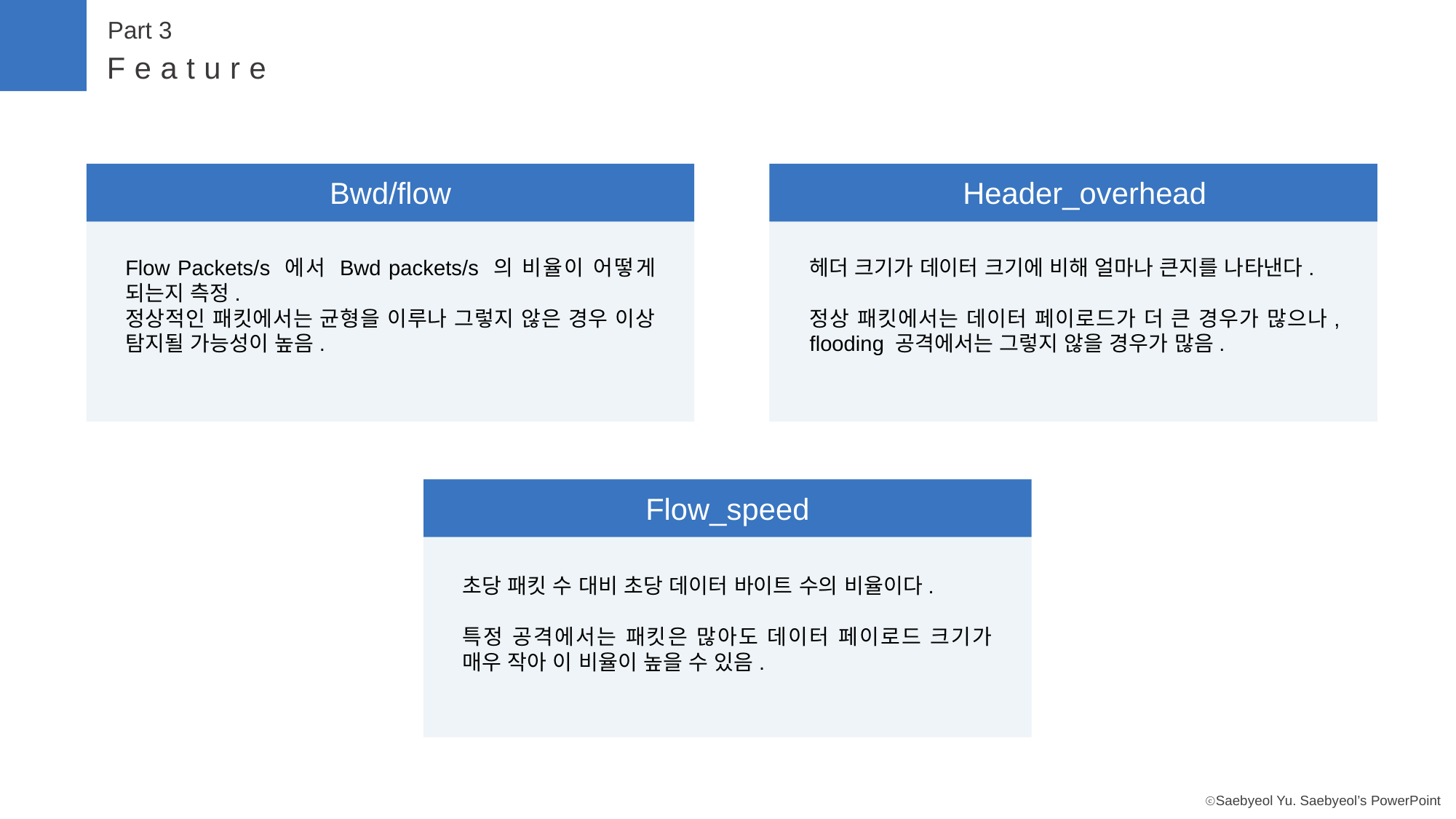

Part 3
Feature

Bwd/flow
Header_overhead

Flow Packets/s 에서 Bwd packets/s 의 비율이 어떻게 되는지 측정.
정상적인 패킷에서는 균형을 이루나 그렇지 않은 경우 이상 탐지될 가능성이 높음.
헤더 크기가 데이터 크기에 비해 얼마나 큰지를 나타낸다.

정상 패킷에서는 데이터 페이로드가 더 큰 경우가 많으나, flooding 공격에서는 그렇지 않을 경우가 많음.

Flow_speed

초당 패킷 수 대비 초당 데이터 바이트 수의 비율이다.

특정 공격에서는 패킷은 많아도 데이터 페이로드 크기가 매우 작아 이 비율이 높을 수 있음.